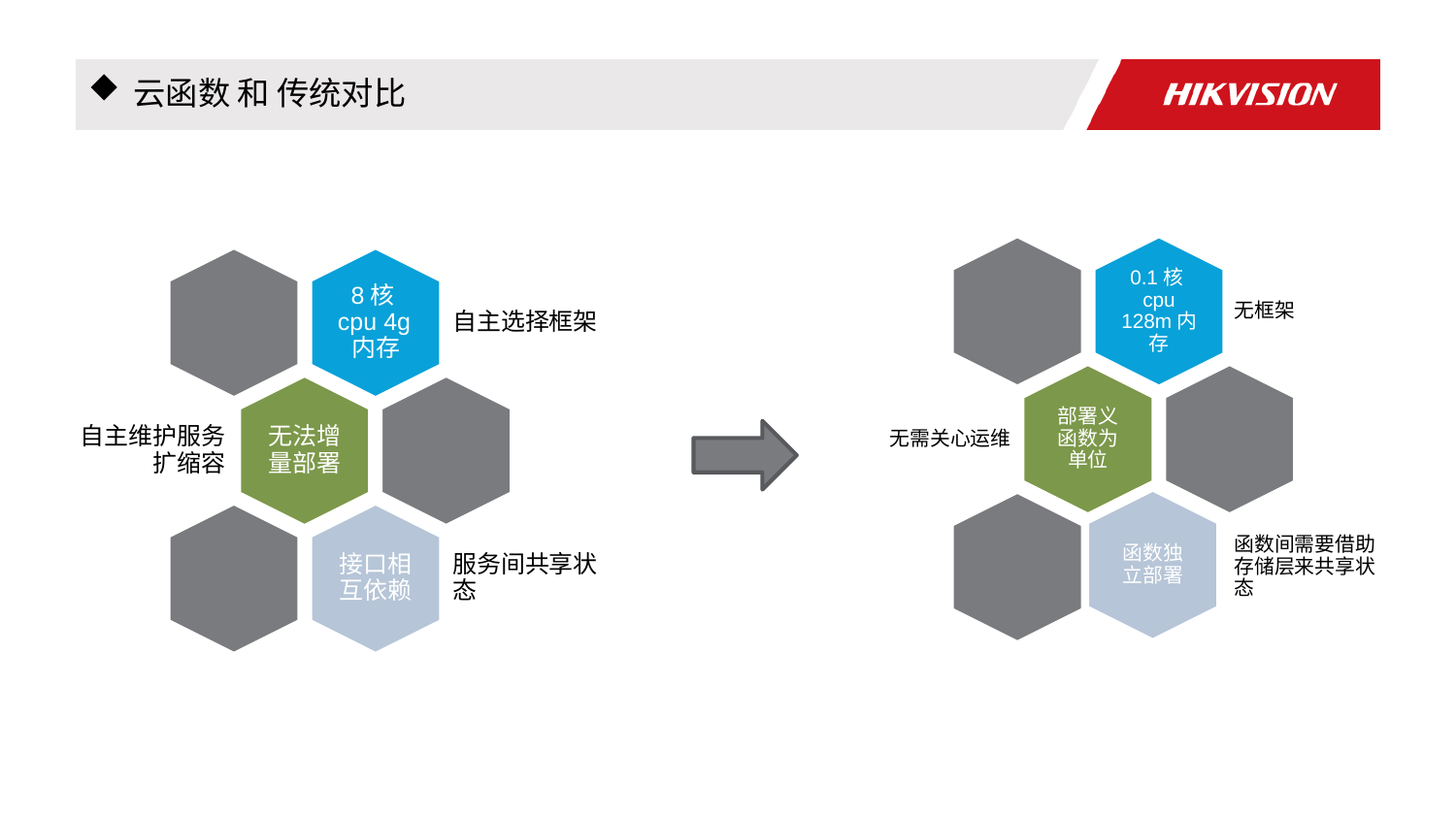

云函数 和 传统对比
0.1核cpu 128m内存
无框架

部署义函数为单位
无需关心运维

函数独立部署
函数间需要借助存储层来共享状态

8核cpu 4g内存
自主选择框架

无法增量部署
自主维护服务  扩缩容

接口相互依赖
服务间共享状态